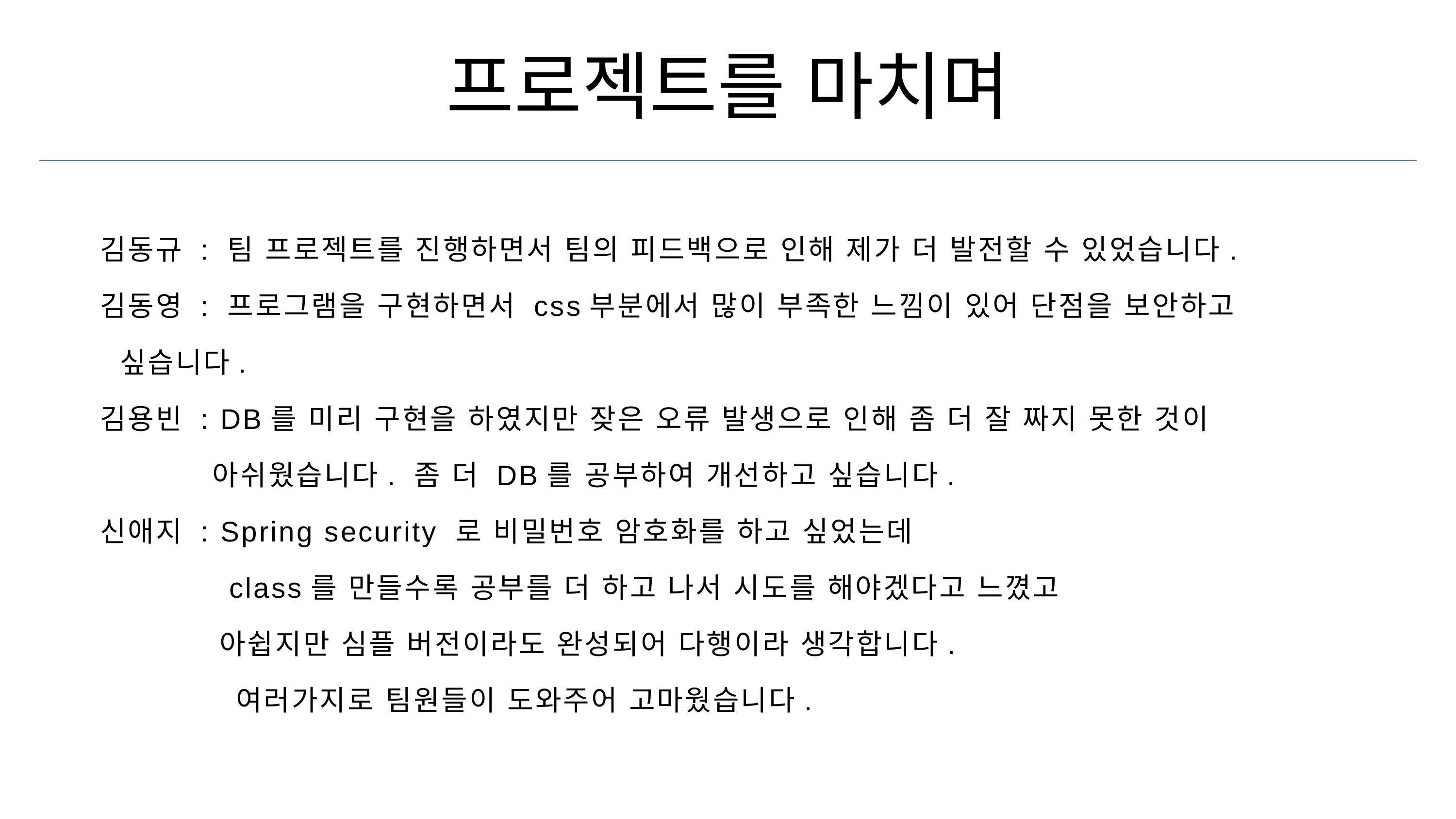

프로젝트를 마치며
김동규 : 팀 프로젝트를 진행하면서 팀의 피드백으로 인해 제가 더 발전할 수 있었습니다.
김동영 : 프로그램을 구현하면서 css부분에서 많이 부족한 느낌이 있어 단점을 보안하고 		    싶습니다.
김용빈 : DB를 미리 구현을 하였지만 잦은 오류 발생으로 인해 좀 더 잘 짜지 못한 것이 			    아쉬웠습니다. 좀 더 DB를 공부하여 개선하고 싶습니다.
신애지 : Spring security 로 비밀번호 암호화를 하고 싶었는데
             class를 만들수록 공부를 더 하고 나서 시도를 해야겠다고 느꼈고
	    아쉽지만 심플 버전이라도 완성되어 다행이라 생각합니다.
             여러가지로 팀원들이 도와주어 고마웠습니다.